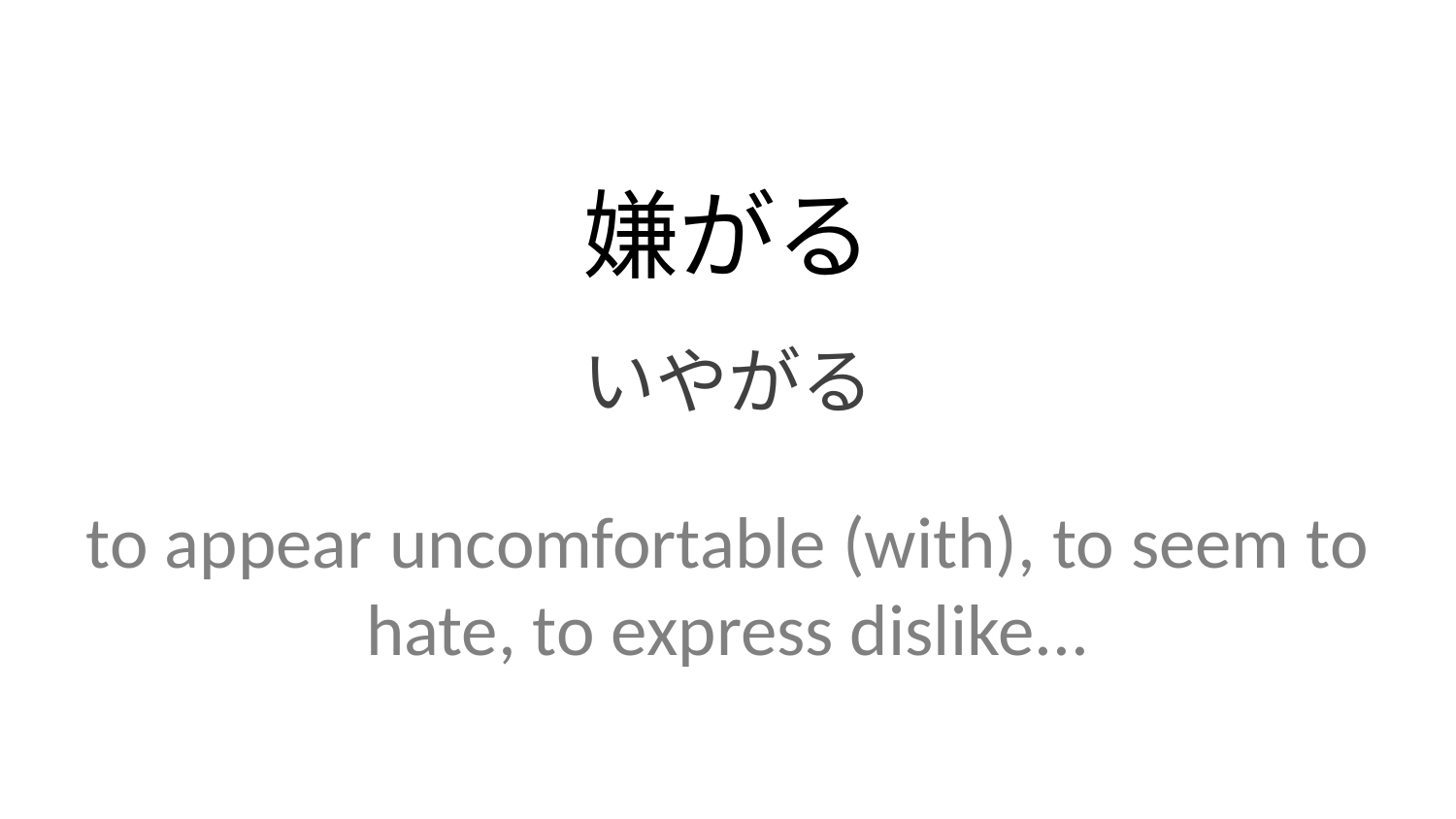

嫌がる

いやがる
to appear uncomfortable (with), to seem to hate, to express dislike...